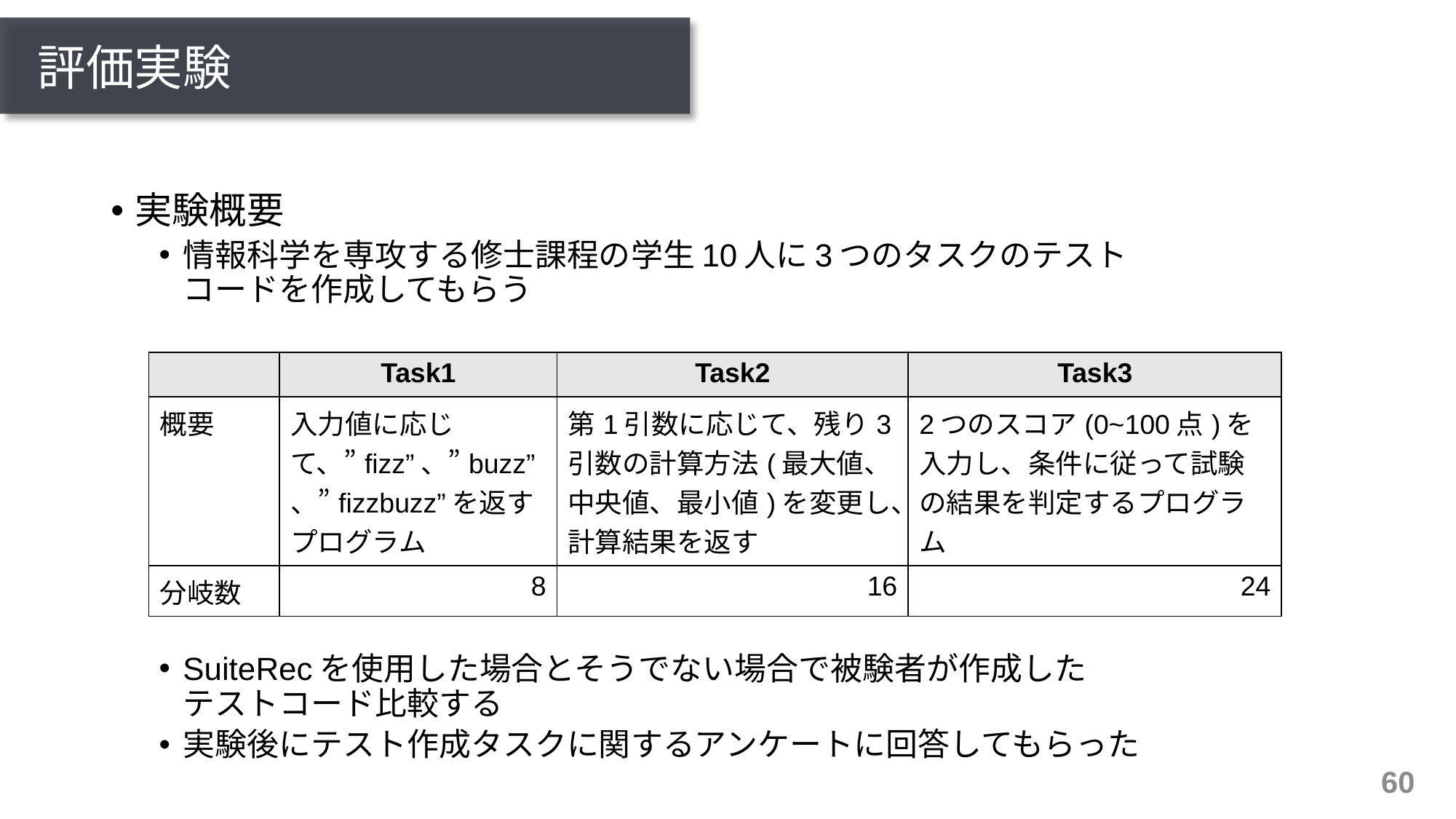

# 評価実験
実験概要
情報科学を専攻する修士課程の学生10人に3つのタスクのテスト
コードを作成してもらう

SuiteRecを使用した場合とそうでない場合で被験者が作成した
テストコード比較する
実験後にテスト作成タスクに関するアンケートに回答してもらった
|  | Task1 | Task2 | Task3 |
| --- | --- | --- | --- |
| 概要 | 入力値に応じて、”fizz”、”buzz”、”fizzbuzz”を返すプログラム | 第1引数に応じて、残り3引数の計算方法(最大値、中央値、最小値)を変更し、計算結果を返す | 2つのスコア(0~100点)を入力し、条件に従って試験の結果を判定するプログラム |
| 分岐数 | 8 | 16 | 24 |